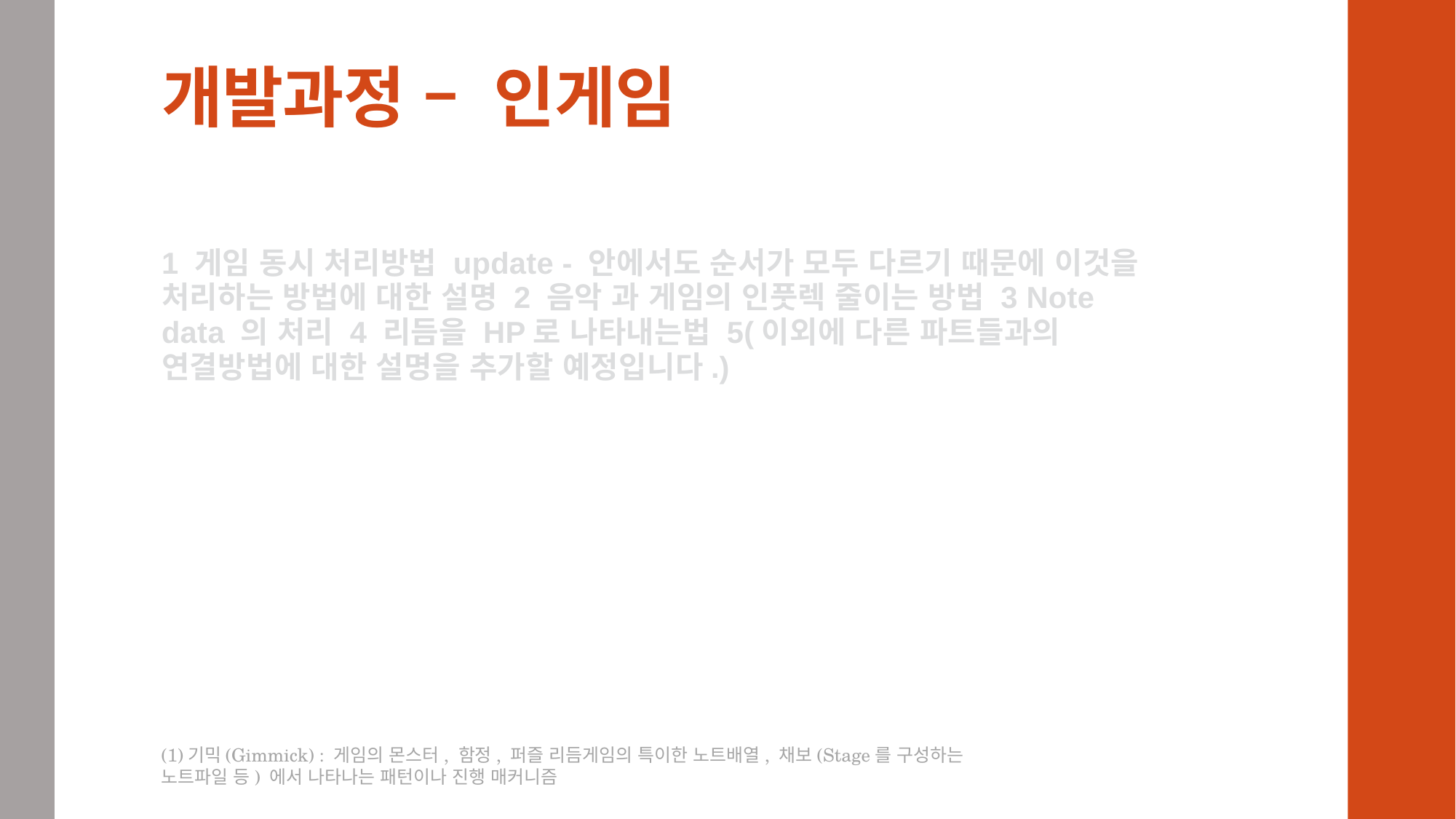

# 개발과정 –  인게임

1 게임 동시 처리방법 update - 안에서도 순서가 모두 다르기 때문에 이것을 처리하는 방법에 대한 설명 2 음악 과 게임의 인풋렉 줄이는 방법 3 Note data 의 처리 4 리듬을 HP로 나타내는법 5(이외에 다른 파트들과의 연결방법에 대한 설명을 추가할 예정입니다.)
(1)기믹(Gimmick) : 게임의 몬스터, 함정, 퍼즐 리듬게임의 특이한 노트배열, 채보(Stage를 구성하는 노트파일 등) 에서 나타나는 패턴이나 진행 매커니즘